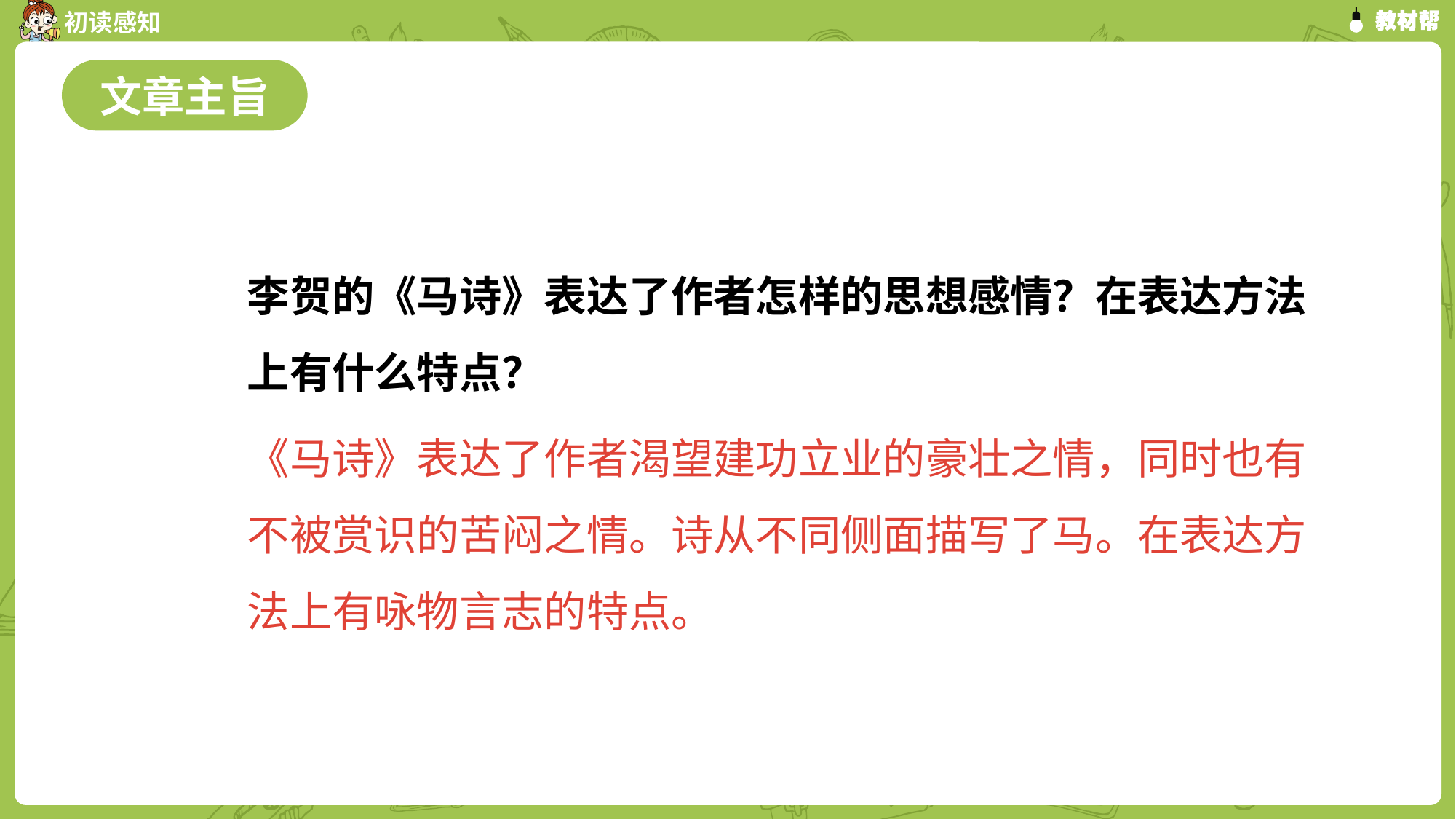

文章主旨
李贺的《马诗》表达了作者怎样的思想感情？在表达方法上有什么特点？
《马诗》表达了作者渴望建功立业的豪壮之情，同时也有不被赏识的苦闷之情。诗从不同侧面描写了马。在表达方法上有咏物言志的特点。